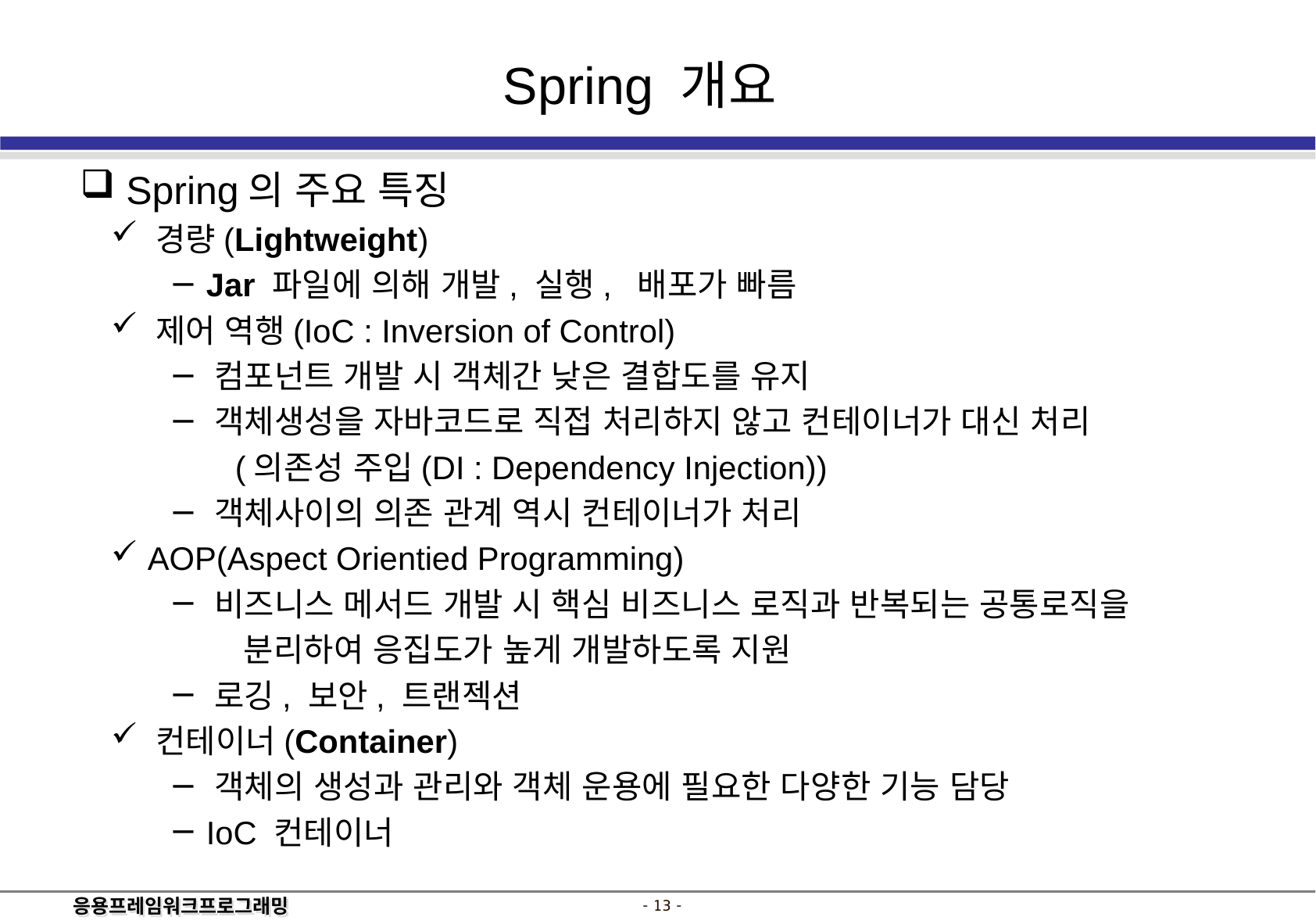

Spring 개요
 Spring의 주요 특징
 경량(Lightweight)
 Jar 파일에 의해 개발, 실행,  배포가 빠름
 제어 역행(IoC : Inversion of Control)
 컴포넌트 개발 시 객체간 낮은 결합도를 유지
 객체생성을 자바코드로 직접 처리하지 않고 컨테이너가 대신 처리
   (의존성 주입(DI : Dependency Injection))
 객체사이의 의존 관계 역시 컨테이너가 처리
 AOP(Aspect Orientied Programming)
 비즈니스 메서드 개발 시 핵심 비즈니스 로직과 반복되는 공통로직을
   분리하여 응집도가 높게 개발하도록 지원
 로깅, 보안, 트랜젝션
 컨테이너(Container)
 객체의 생성과 관리와 객체 운용에 필요한 다양한 기능 담당
 IoC 컨테이너
- 13 -